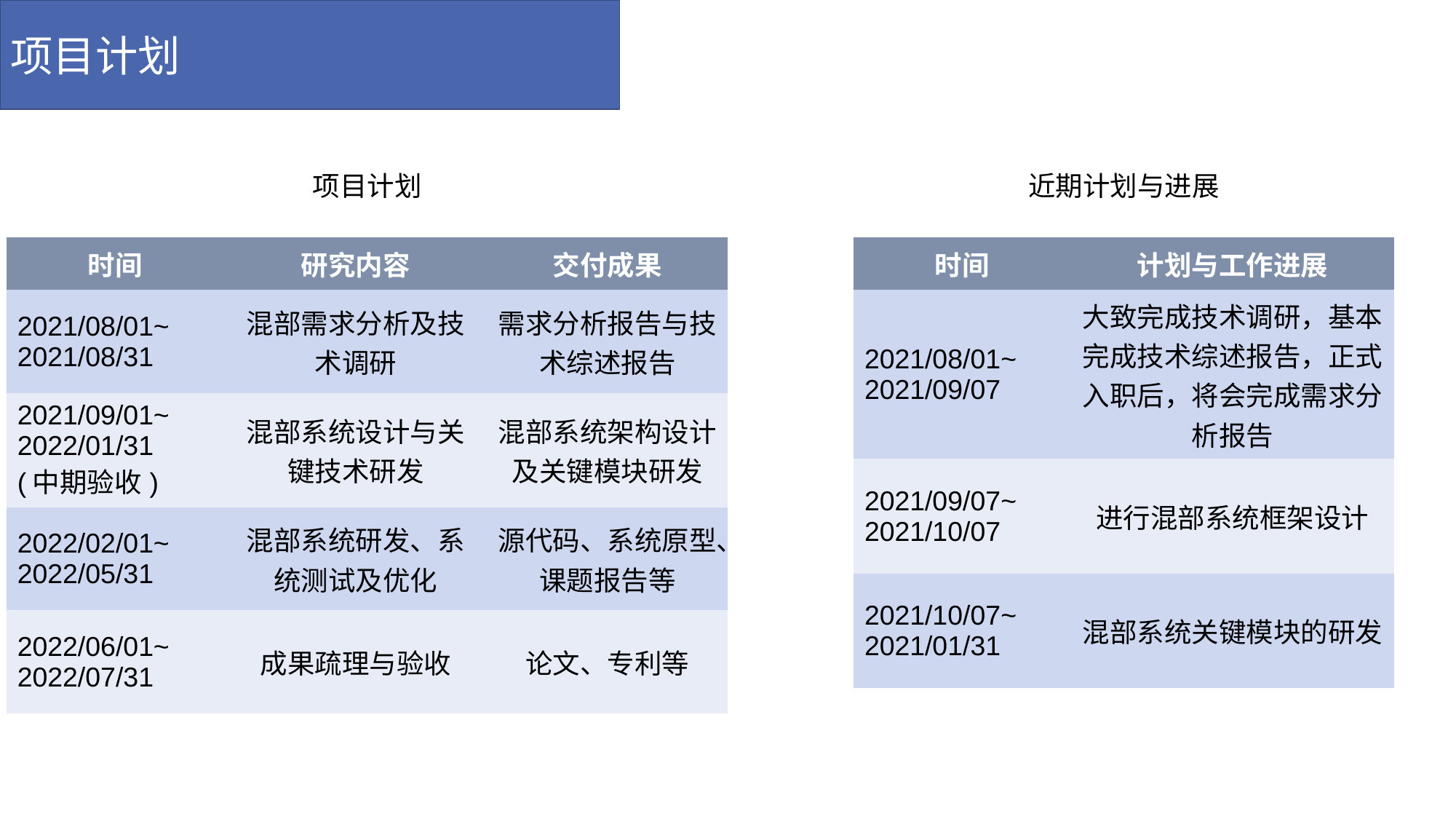

项目计划
项目计划
近期计划与进展
| 时间 | 研究内容 | 交付成果 |
| --- | --- | --- |
| 2021/08/01~ 2021/08/31 | 混部需求分析及技术调研 | 需求分析报告与技术综述报告 |
| 2021/09/01~ 2022/01/31 (中期验收) | 混部系统设计与关键技术研发 | 混部系统架构设计及关键模块研发 |
| 2022/02/01~ 2022/05/31 | 混部系统研发、系统测试及优化 | 源代码、系统原型、课题报告等 |
| 2022/06/01~ 2022/07/31 | 成果疏理与验收 | 论文、专利等 |
| 时间 | 计划与工作进展 |
| --- | --- |
| 2021/08/01~ 2021/09/07 | 大致完成技术调研，基本完成技术综述报告，正式入职后，将会完成需求分析报告 |
| 2021/09/07~ 2021/10/07 | 进行混部系统框架设计 |
| 2021/10/07~ 2021/01/31 | 混部系统关键模块的研发 |